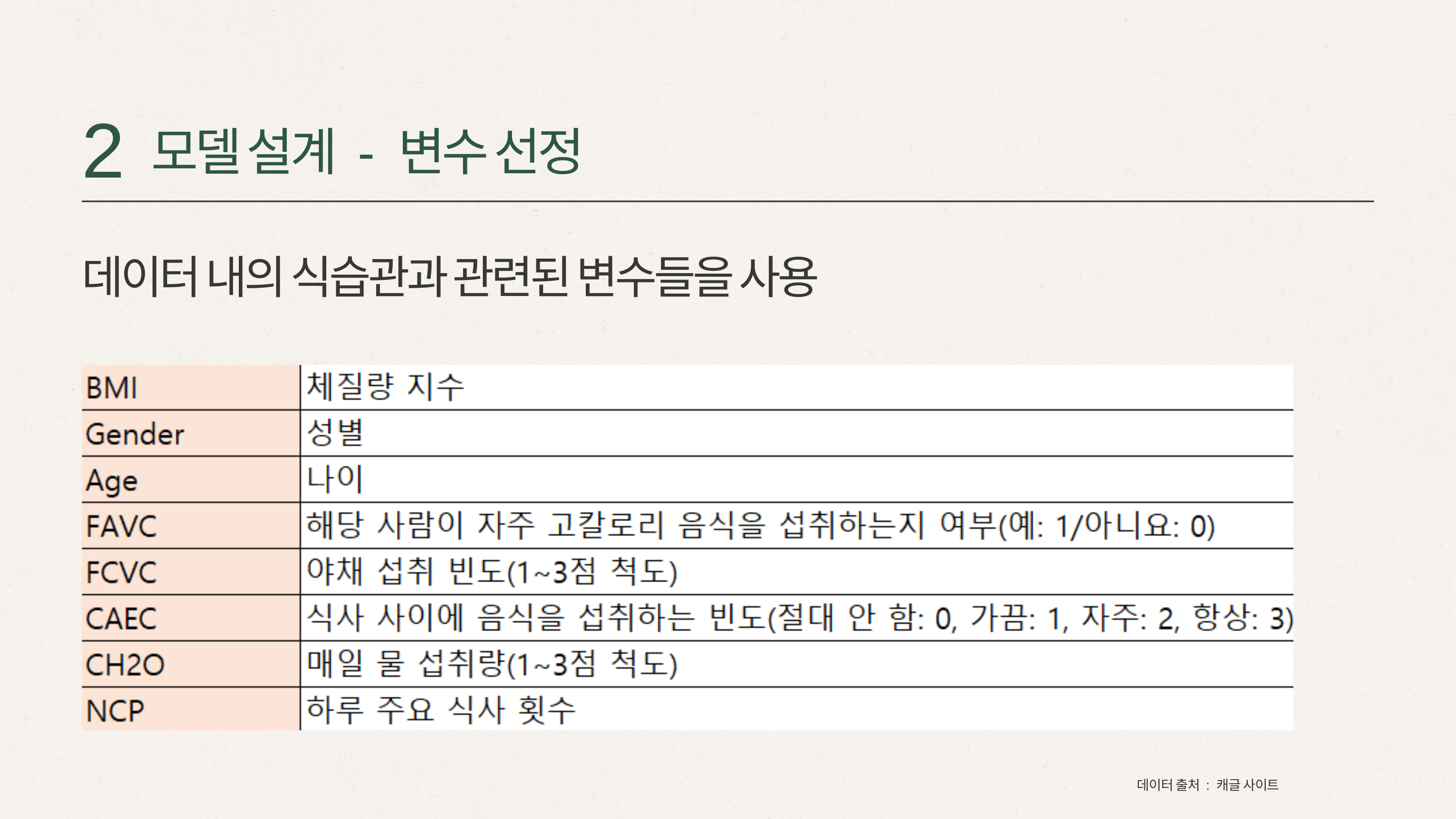

2
모델 설계 - 변수 선정

데이터 내의 식습관과 관련된 변수들을 사용

데이터 출처 : 캐글 사이트